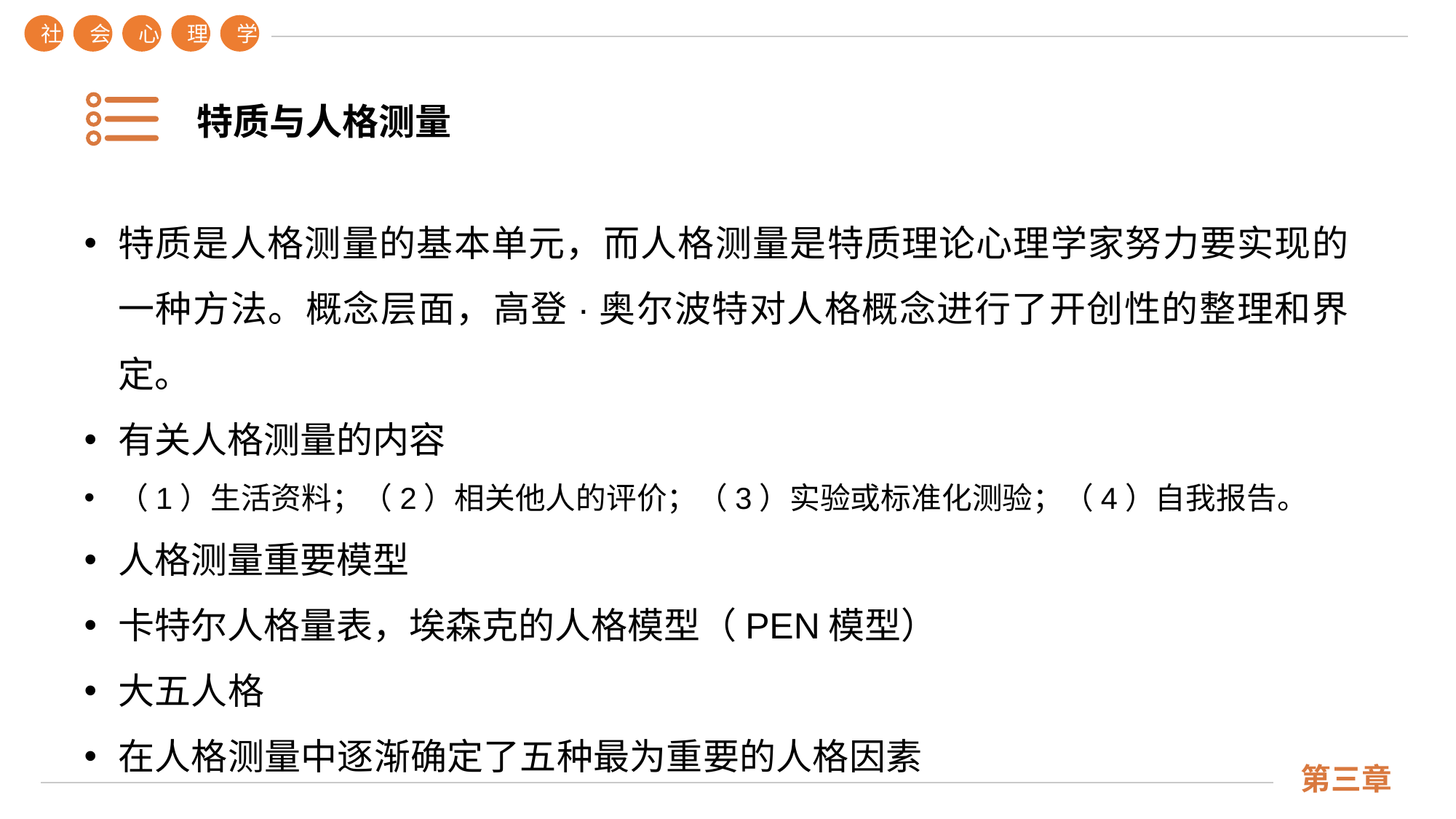

社
会
心
理
学

特质与人格测量
特质是人格测量的基本单元，而人格测量是特质理论心理学家努力要实现的一种方法。概念层面，高登·奥尔波特对人格概念进行了开创性的整理和界定。
有关人格测量的内容
（1）生活资料；（2）相关他人的评价；（3）实验或标准化测验；（4）自我报告。
人格测量重要模型
卡特尔人格量表，埃森克的人格模型（PEN模型）
大五人格
在人格测量中逐渐确定了五种最为重要的人格因素
第三章